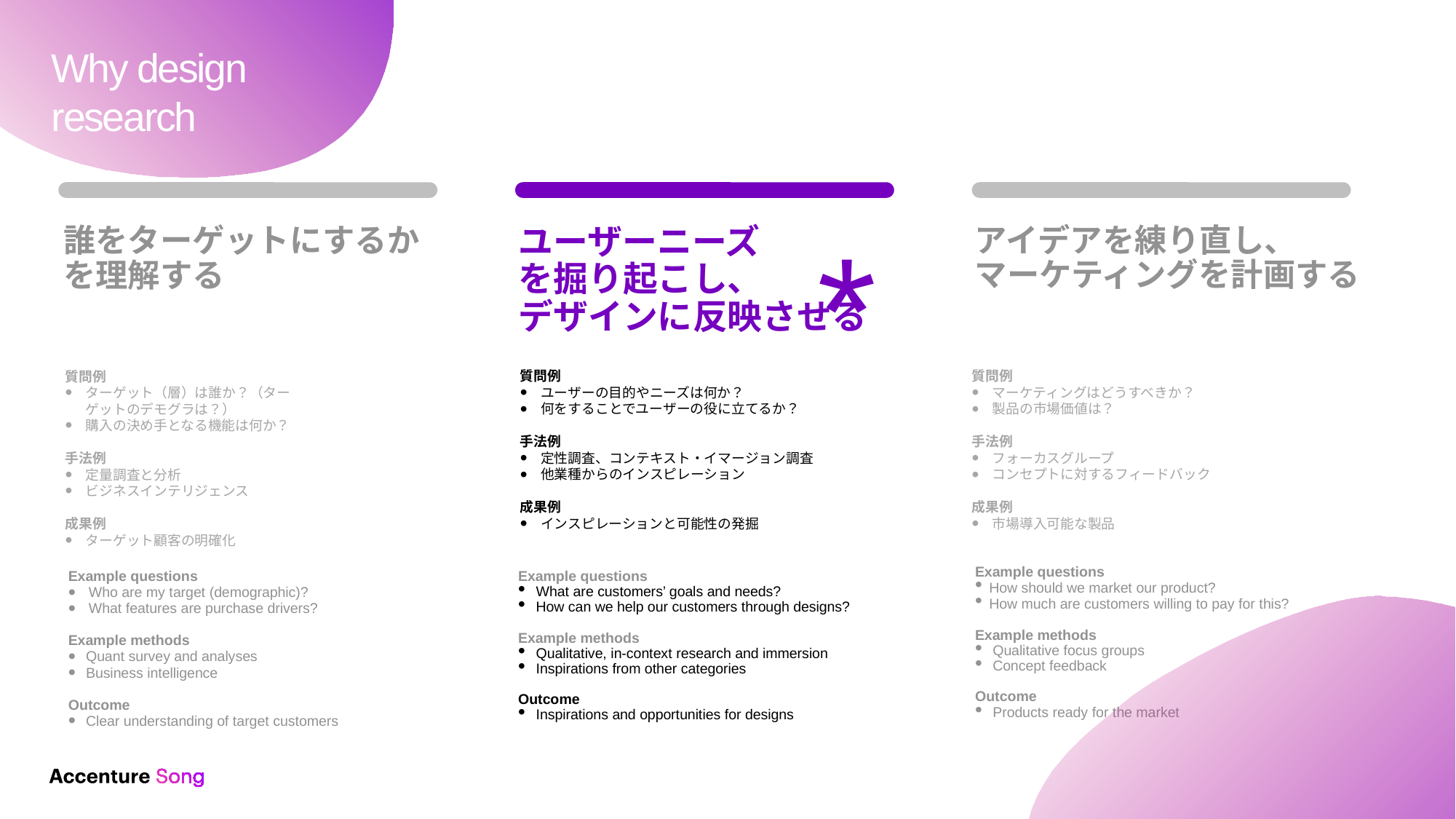

Why design research

ユーザーニーズ
を掘り起こし、
デザインに反映させる

アイデアを練り直し、
マーケティングを計画する

誰をターゲットにするかを理解する

*
質問例
ターゲット（層）は誰か？（ターゲットのデモグラは？）
購入の決め手となる機能は何か？

手法例
定量調査と分析
ビジネスインテリジェンス

成果例
ターゲット顧客の明確化
質問例
ユーザーの目的やニーズは何か？
何をすることでユーザーの役に立てるか？

手法例
定性調査、コンテキスト・イマージョン調査
他業種からのインスピレーション

成果例
インスピレーションと可能性の発掘
質問例
マーケティングはどうすべきか？
製品の市場価値は？

手法例
フォーカスグループ
コンセプトに対するフィードバック

成果例
市場導入可能な製品

Example questions
How should we market our product?
How much are customers willing to pay for this?

Example methods
Qualitative focus groups
Concept feedback

Outcome
Products ready for the market
Example questions
Who are my target (demographic)?
What features are purchase drivers?

Example methods
Quant survey and analyses
Business intelligence

Outcome
Clear understanding of target customers
Example questions
What are customers’ goals and needs?
How can we help our customers through designs?

Example methods
Qualitative, in-context research and immersion
Inspirations from other categories

Outcome
Inspirations and opportunities for designs